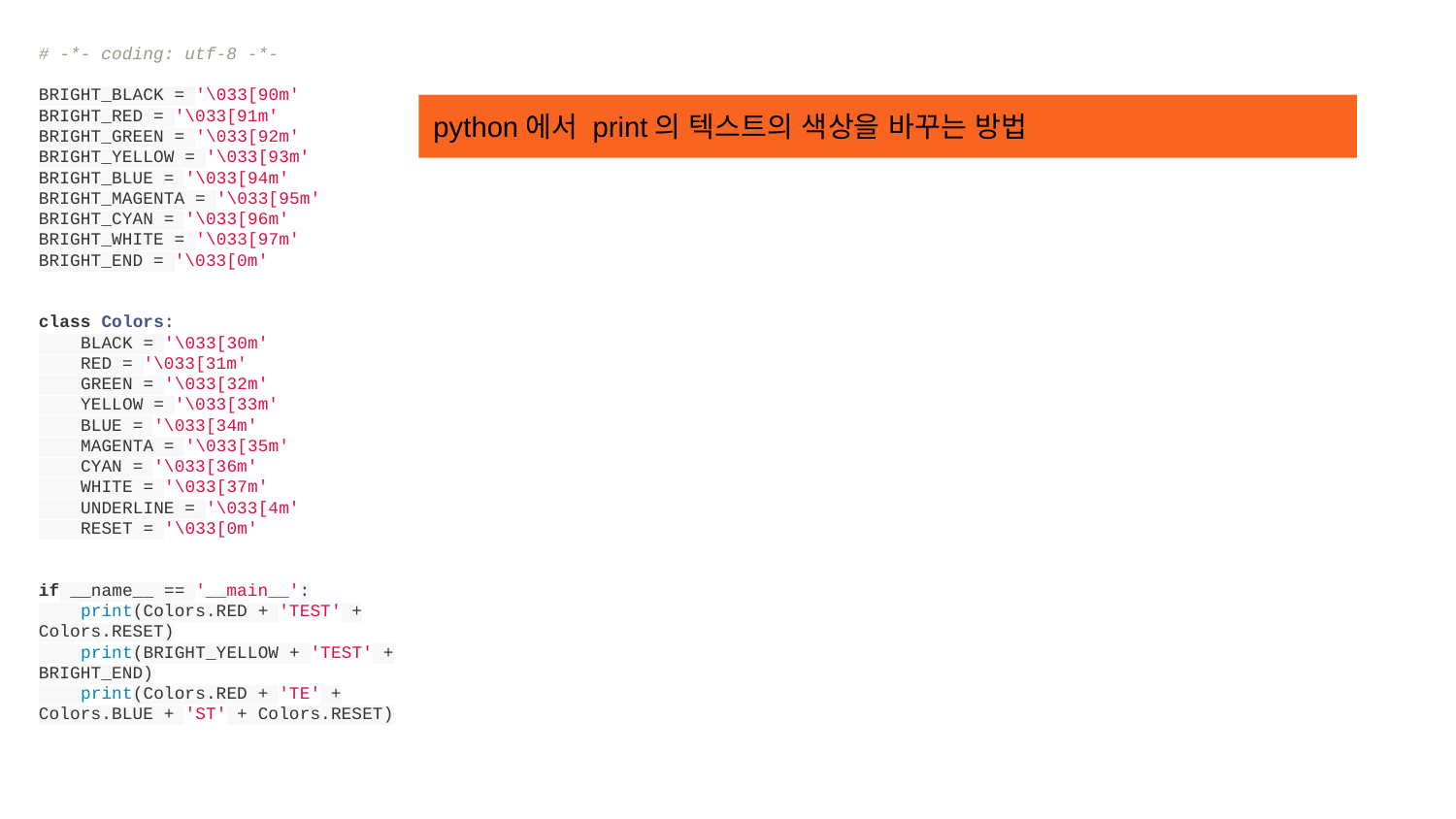

# -*- coding: utf-8 -*-

BRIGHT_BLACK = '\033[90m'
BRIGHT_RED = '\033[91m'
BRIGHT_GREEN = '\033[92m'
BRIGHT_YELLOW = '\033[93m'
BRIGHT_BLUE = '\033[94m'
BRIGHT_MAGENTA = '\033[95m'
BRIGHT_CYAN = '\033[96m'
BRIGHT_WHITE = '\033[97m'
BRIGHT_END = '\033[0m'

class Colors:
    BLACK = '\033[30m'
    RED = '\033[31m'
    GREEN = '\033[32m'
    YELLOW = '\033[33m'
    BLUE = '\033[34m'
    MAGENTA = '\033[35m'
    CYAN = '\033[36m'
    WHITE = '\033[37m'
    UNDERLINE = '\033[4m'
    RESET = '\033[0m'

if __name__ == '__main__':
    print(Colors.RED + 'TEST' + Colors.RESET)
    print(BRIGHT_YELLOW + 'TEST' + BRIGHT_END)
    print(Colors.RED + 'TE' + Colors.BLUE + 'ST' + Colors.RESET)
python에서 print의 텍스트의 색상을 바꾸는 방법